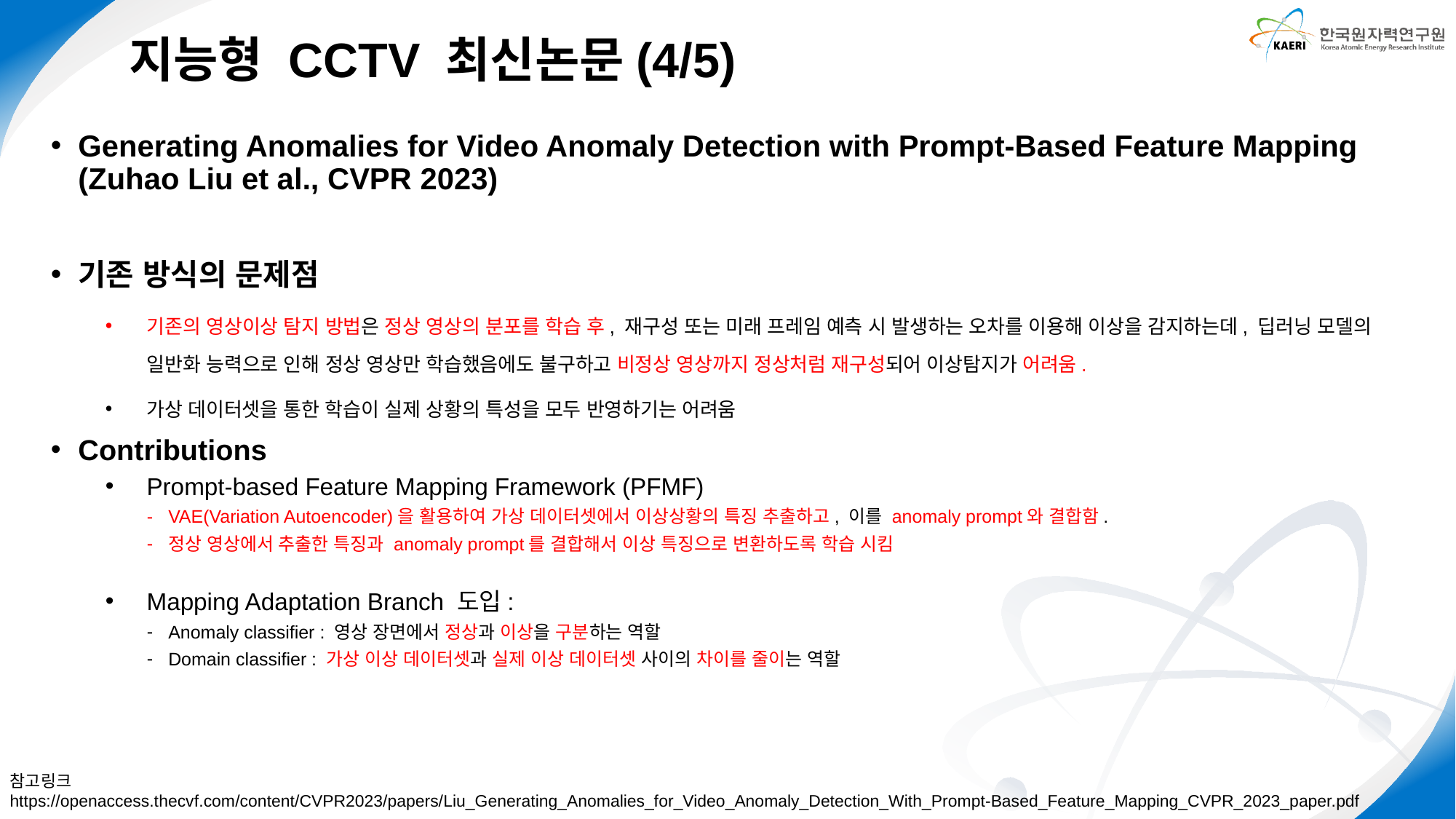

지능형 CCTV 최신논문(4/5)

Generating Anomalies for Video Anomaly Detection with Prompt-Based Feature Mapping (Zuhao Liu et al., CVPR 2023)

기존 방식의 문제점
기존의 영상이상 탐지 방법은 정상 영상의 분포를 학습 후, 재구성 또는 미래 프레임 예측 시 발생하는 오차를 이용해 이상을 감지하는데, 딥러닝 모델의 일반화 능력으로 인해 정상 영상만 학습했음에도 불구하고 비정상 영상까지 정상처럼 재구성되어 이상탐지가 어려움.
가상 데이터셋을 통한 학습이 실제 상황의 특성을 모두 반영하기는 어려움
Contributions
Prompt-based Feature Mapping Framework (PFMF)
VAE(Variation Autoencoder)을 활용하여 가상 데이터셋에서 이상상황의 특징 추출하고, 이를 anomaly prompt와 결합함.
정상 영상에서 추출한 특징과 anomaly prompt를 결합해서 이상 특징으로 변환하도록 학습 시킴

Mapping Adaptation Branch 도입:
Anomaly classifier : 영상 장면에서 정상과 이상을 구분하는 역할
Domain classifier : 가상 이상 데이터셋과 실제 이상 데이터셋 사이의 차이를 줄이는 역할
참고링크
https://openaccess.thecvf.com/content/CVPR2023/papers/Liu_Generating_Anomalies_for_Video_Anomaly_Detection_With_Prompt-Based_Feature_Mapping_CVPR_2023_paper.pdf